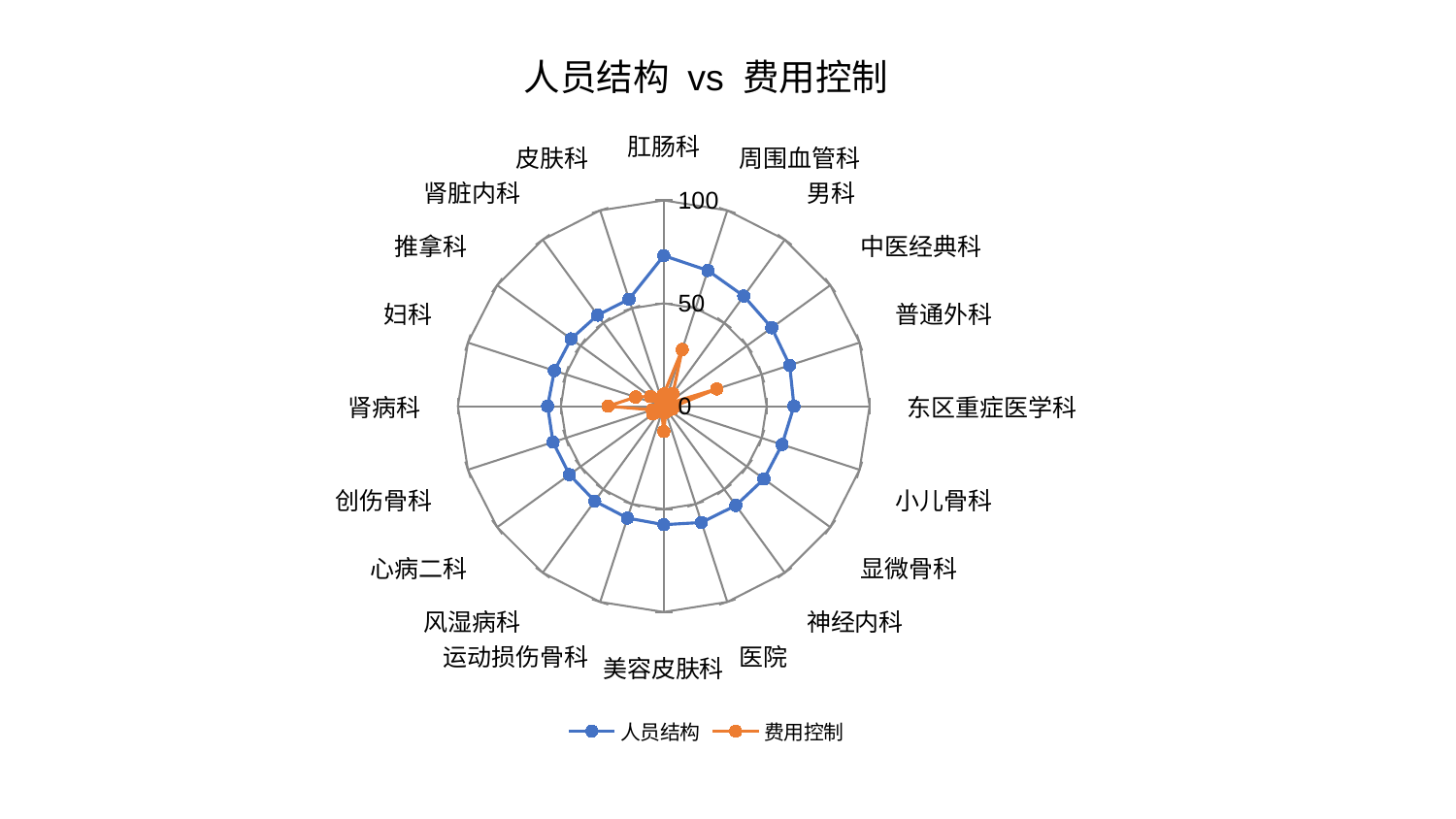

### Chart: 人员结构 vs 费用控制

| Category | 人员结构 | 费用控制 |
|---|---|---|
| 肛肠科 | 73.16209488646255 | 5.87190950818283 |
| 周围血管科 | 69.34223313656102 | 28.970634471623885 |
| 男科 | 66.13944681288646 | 7.537911057870307 |
| 中医经典科 | 64.83374586934163 | 1.7951077448946282 |
| 普通外科 | 64.3296137543599 | 27.10500877537007 |
| 东区重症医学科 | 63.2538252690333 | 5.336927220096772 |
| 小儿骨科 | 60.43719806058585 | 4.415979879369697 |
| 显微骨科 | 60.15898087032054 | 2.4732622809731777 |
| 神经内科 | 59.6015833141151 | 2.9875546071925236 |
| 医院 | 59.40036921923445 | 3.1212340068841073 |
| 美容皮肤科 | 57.5849769812338 | 12.316127912054668 |
| 运动损伤骨科 | 57.1562961830663 | 3.083165132628579 |
| 风湿病科 | 57.01987595311706 | 3.0755617272851556 |
| 心病二科 | 56.6186659529264 | 6.568015117663498 |
| 创伤骨科 | 56.55054191926888 | 5.8522000079876655 |
| 肾病科 | 56.41220708142126 | 27.119778697266746 |
| 妇科 | 55.85368341635766 | 14.320373846919427 |
| 推拿科 | 55.64221727924649 | 7.950034473263649 |
| 肾脏内科 | 54.68824370469409 | 2.522352897688355 |
| 皮肤科 | 54.64561992741438 | 4.09328946600947 |
49